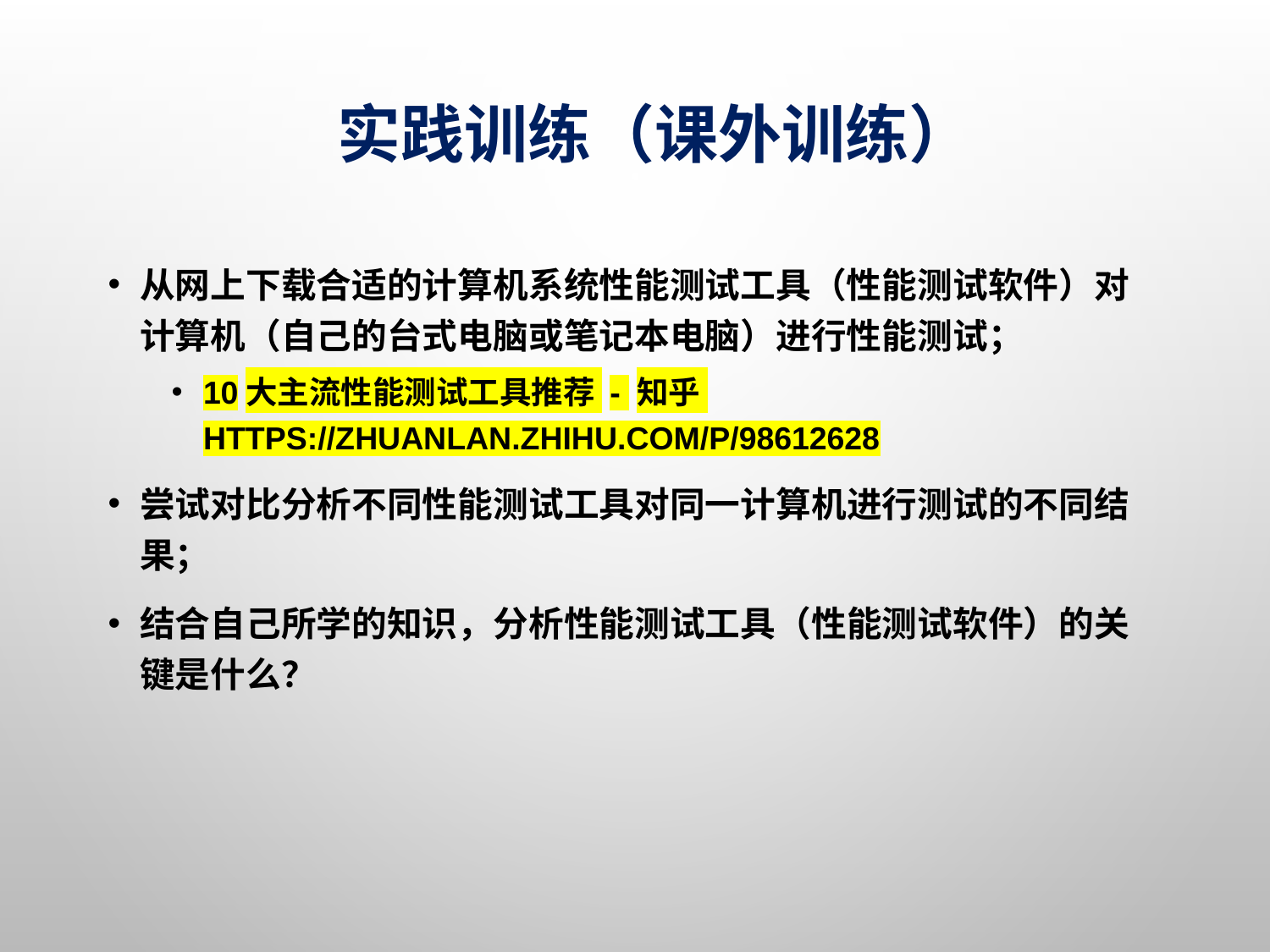

# 实践训练（课外训练）
从网上下载合适的计算机系统性能测试工具（性能测试软件）对计算机（自己的台式电脑或笔记本电脑）进行性能测试；
10大主流性能测试工具推荐 - 知乎  https://zhuanlan.zhihu.com/p/98612628
尝试对比分析不同性能测试工具对同一计算机进行测试的不同结果；
结合自己所学的知识，分析性能测试工具（性能测试软件）的关键是什么？